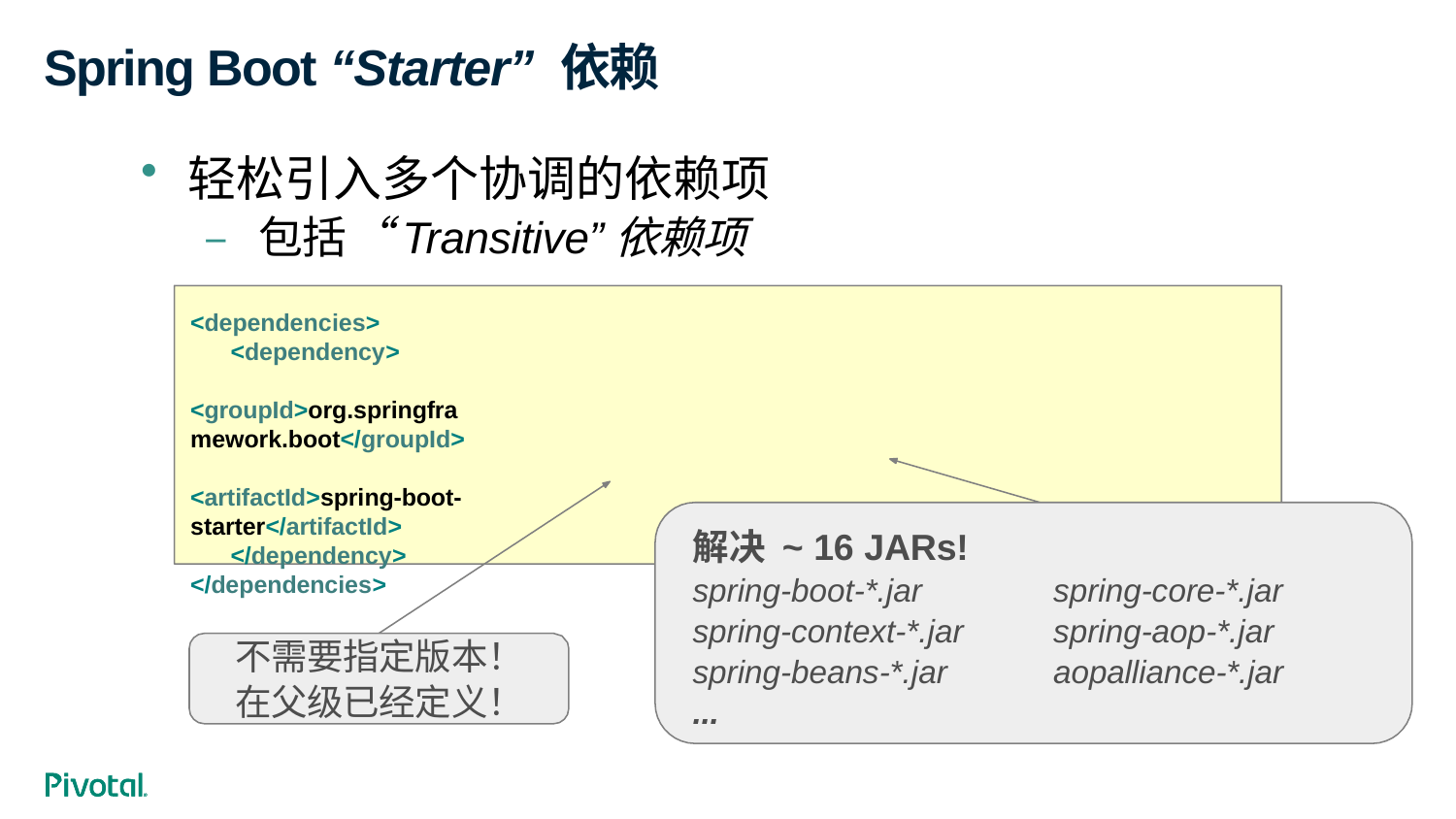

# Spring Boot “Starter” 依赖
轻松引入多个协调的依赖项
–  包括“Transitive”依赖项

<dependencies>
      <dependency>
            <groupId>org.springframework.boot</groupId>
            <artifactId>spring-boot-starter</artifactId>
      </dependency>
</dependencies>

解决 ~ 16 JARs!
spring-core-*.jar
spring-aop-*.jar
aopalliance-*.jar
spring-boot-*.jar
spring-context-*.jar
spring-beans-*.jar
...
不需要指定版本！
在父级已经定义！

7